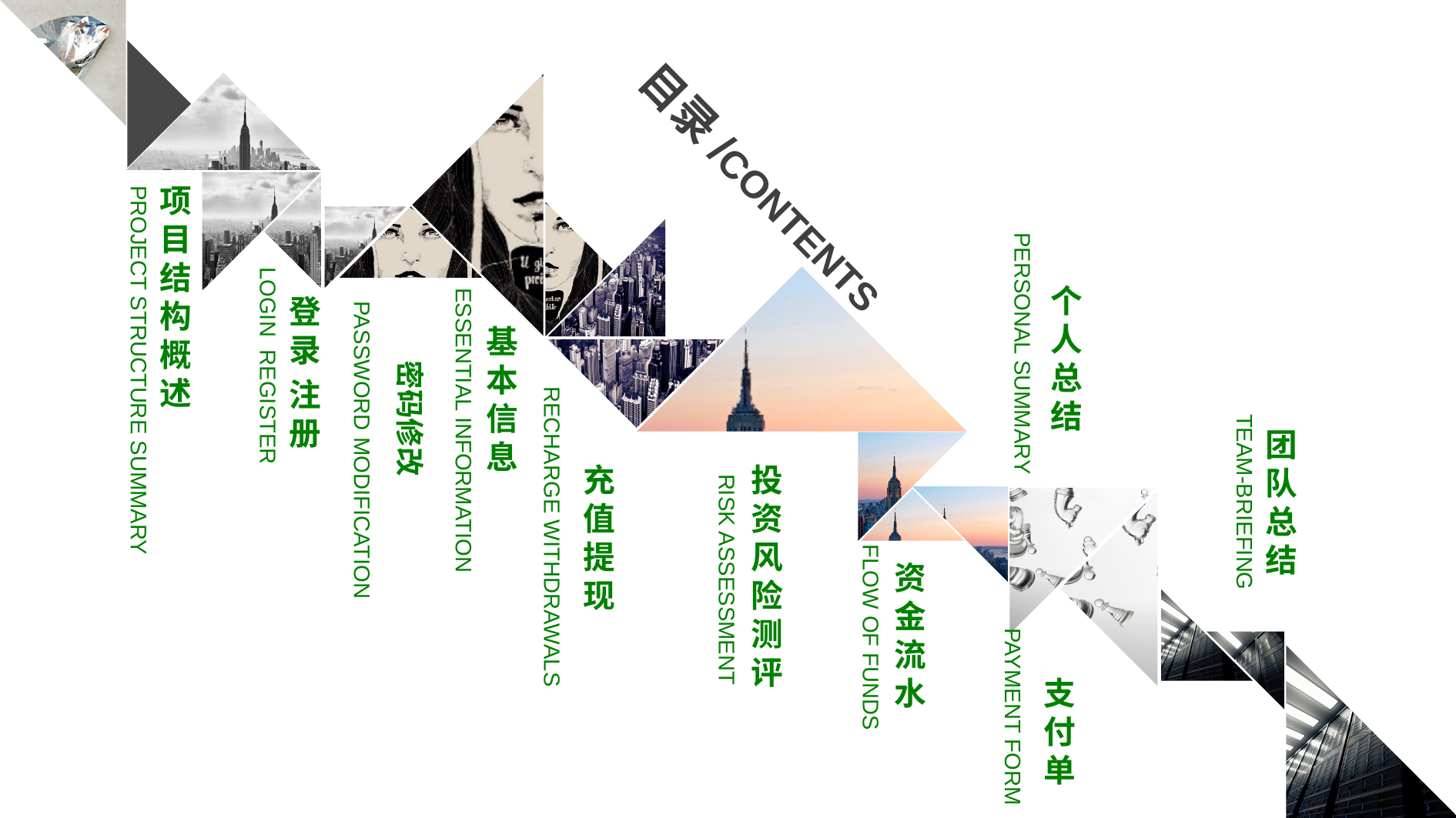

目录/CONTENTS

项目结构概述

个人总结
PERSONAL SUMMARY
登录
注册
PROJECT STRUCTURE SUMMARY
基本信息
密码修改
PASSWORD MODIFICATION
LOGIN  REGISTER
ESSENTIAL INFORMATION
团队总结

             TEAM-BRIEFING
充值提现
投资风险测评
RECHARGE WITHDRAWALS

资金流水
RISK ASSESSMENT
FLOW OF FUNDS
支付单
PAYMENT FORM